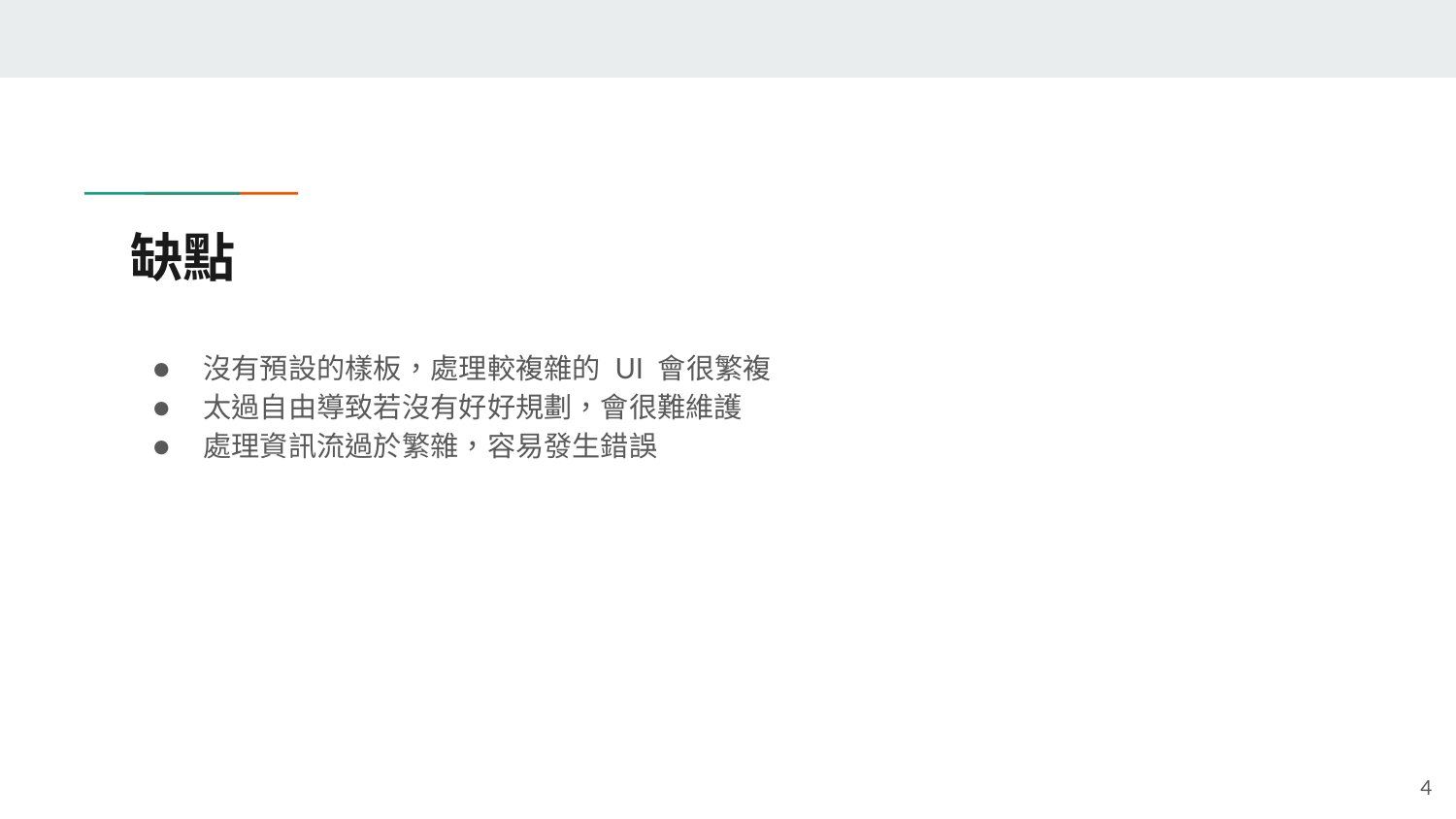

# 缺點
沒有預設的樣板，處理較複雜的 UI 會很繁複
太過自由導致若沒有好好規劃，會很難維護
處理資訊流過於繁雜，容易發生錯誤
4